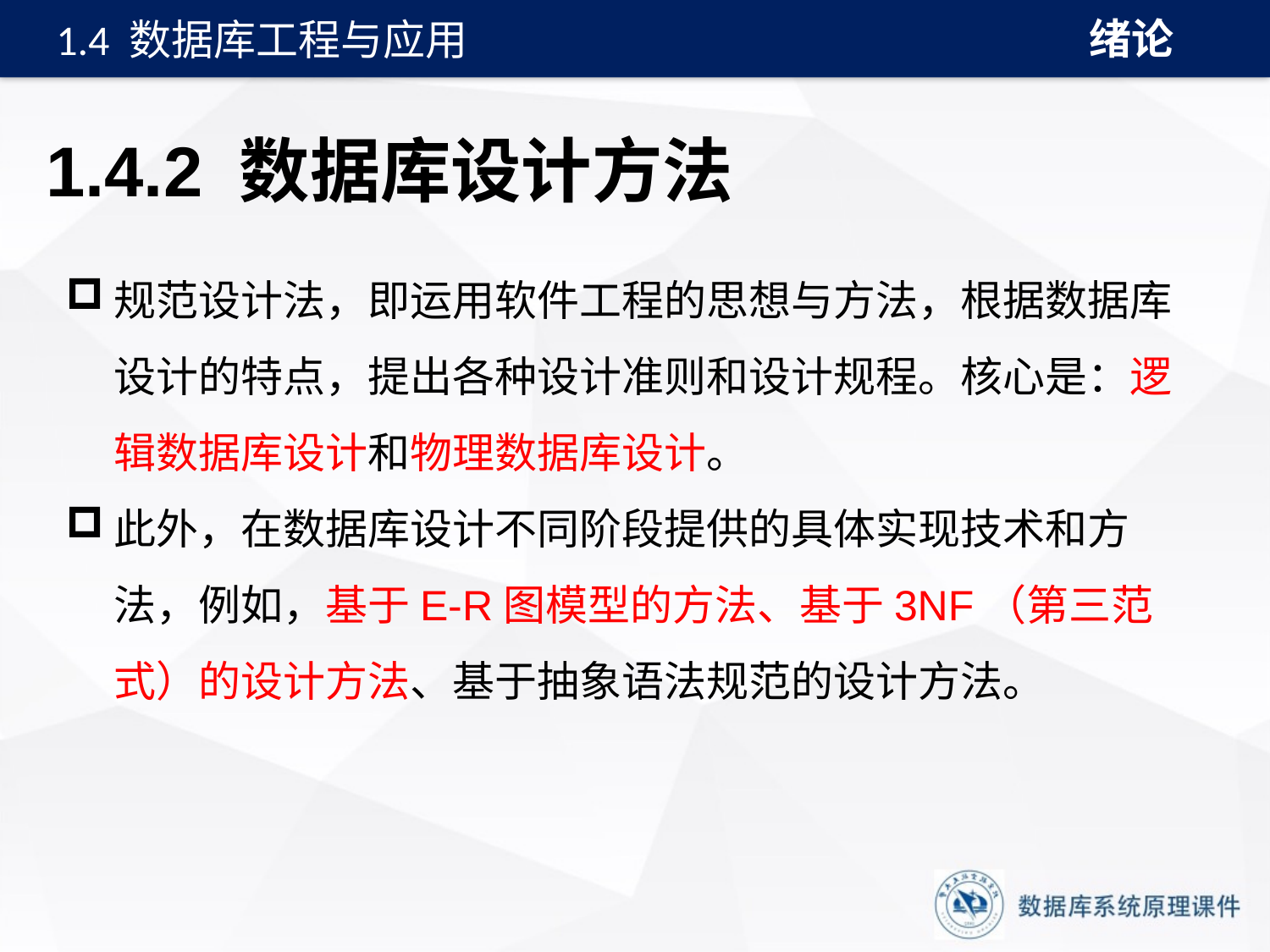

绪论
1.4 数据库工程与应用
# 1.4.2 数据库设计方法
规范设计法，即运用软件工程的思想与方法，根据数据库设计的特点，提出各种设计准则和设计规程。核心是：逻辑数据库设计和物理数据库设计。
此外，在数据库设计不同阶段提供的具体实现技术和方法，例如，基于E-R图模型的方法、基于3NF（第三范式）的设计方法、基于抽象语法规范的设计方法。